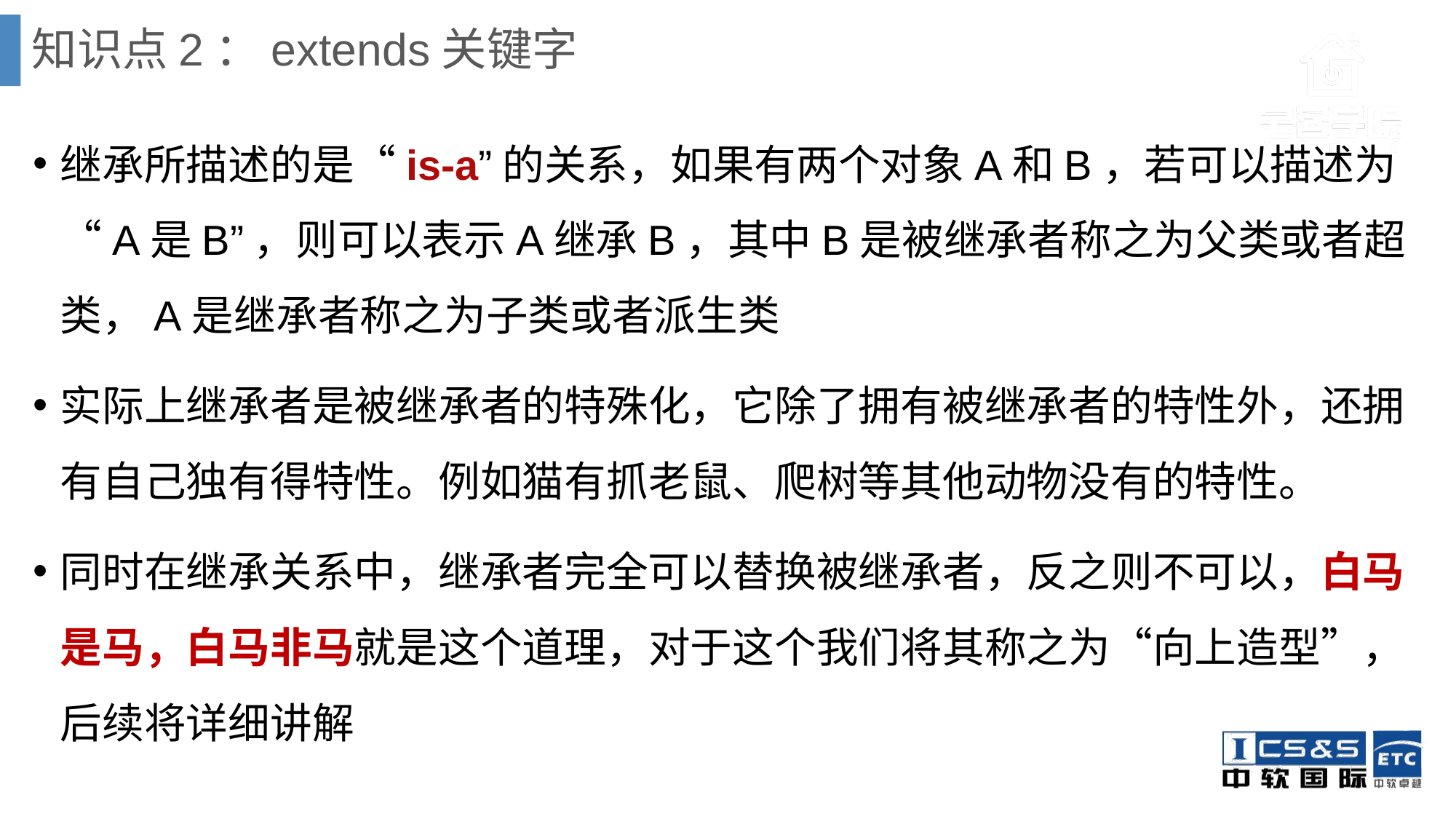

# 知识点2：extends关键字
继承所描述的是“is-a”的关系，如果有两个对象A和B，若可以描述为“A是B”，则可以表示A继承B，其中B是被继承者称之为父类或者超类，A是继承者称之为子类或者派生类
实际上继承者是被继承者的特殊化，它除了拥有被继承者的特性外，还拥有自己独有得特性。例如猫有抓老鼠、爬树等其他动物没有的特性。
同时在继承关系中，继承者完全可以替换被继承者，反之则不可以，白马是马，白马非马就是这个道理，对于这个我们将其称之为“向上造型”，后续将详细讲解